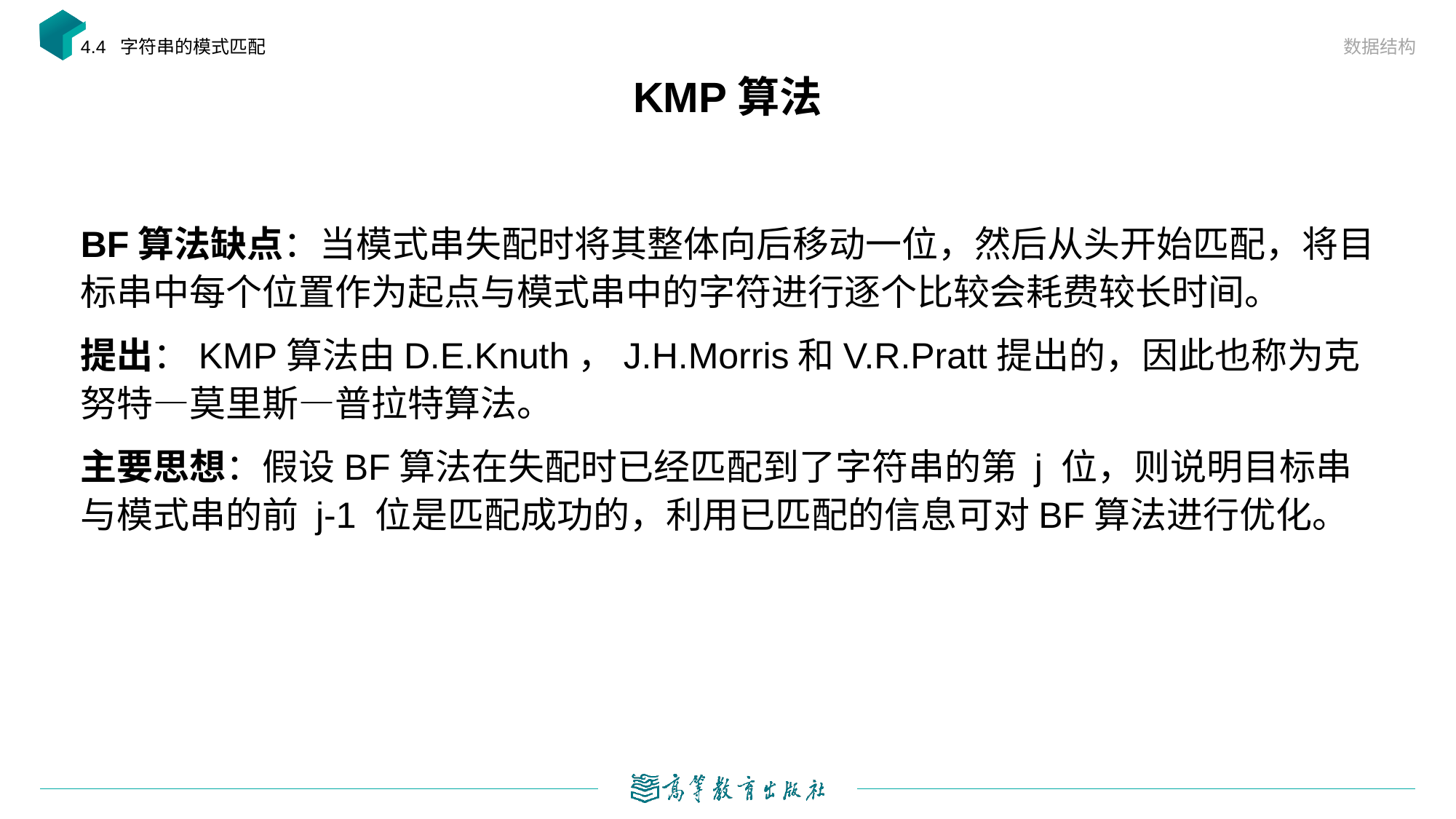

数据结构
4.4  字符串的模式匹配
# KMP算法

BF算法缺点：当模式串失配时将其整体向后移动一位，然后从头开始匹配，将目标串中每个位置作为起点与模式串中的字符进行逐个比较会耗费较长时间。
提出：KMP算法由D.E.Knuth，J.H.Morris和V.R.Pratt提出的，因此也称为克努特—莫里斯—普拉特算法。
主要思想：假设BF算法在失配时已经匹配到了字符串的第 j 位，则说明目标串与模式串的前 j-1 位是匹配成功的，利用已匹配的信息可对BF算法进行优化。